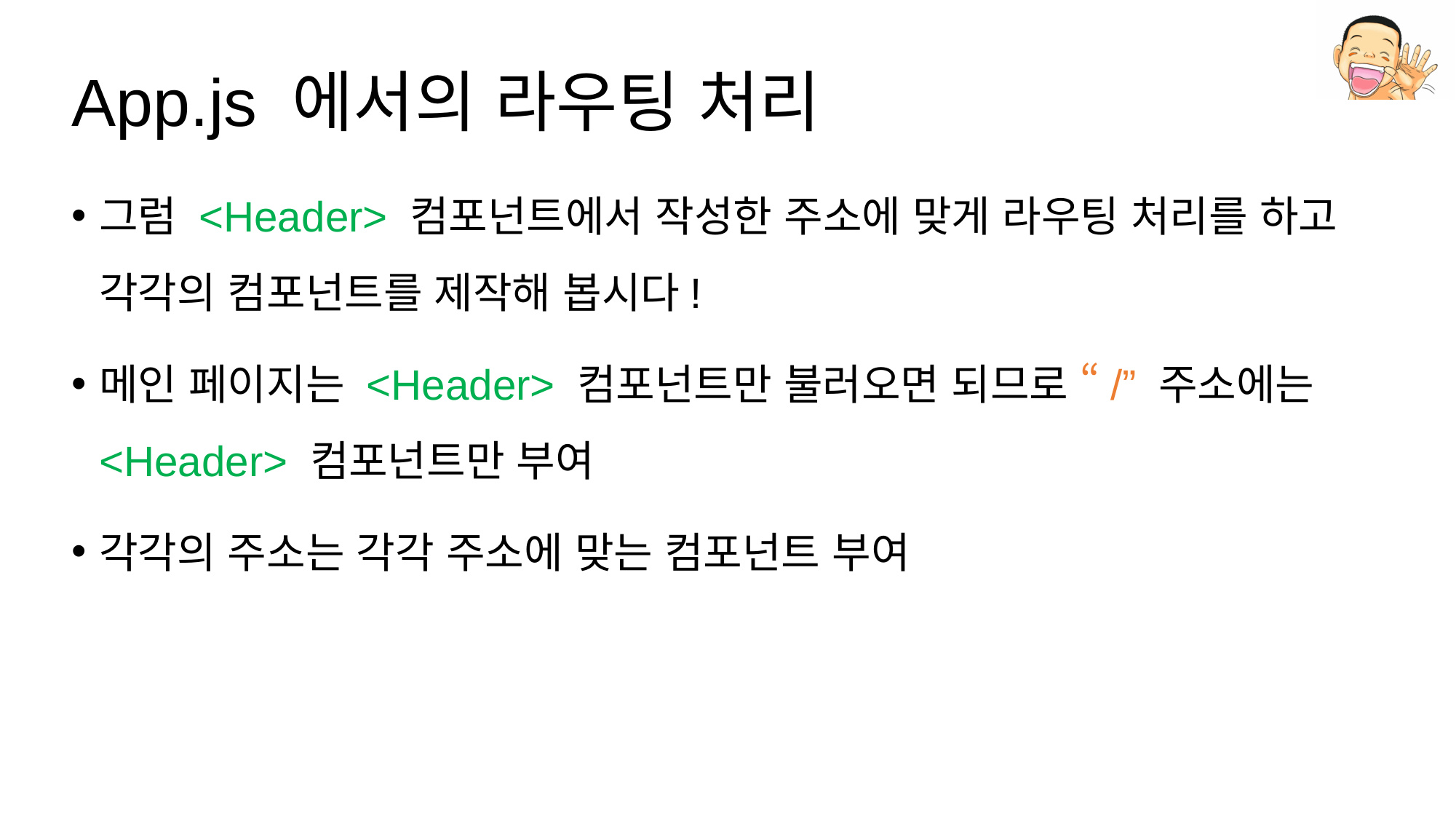

# App.js 에서의 라우팅 처리
그럼 <Header> 컴포넌트에서 작성한 주소에 맞게 라우팅 처리를 하고 각각의 컴포넌트를 제작해 봅시다!
메인 페이지는 <Header> 컴포넌트만 불러오면 되므로 “/” 주소에는 <Header> 컴포넌트만 부여
각각의 주소는 각각 주소에 맞는 컴포넌트 부여